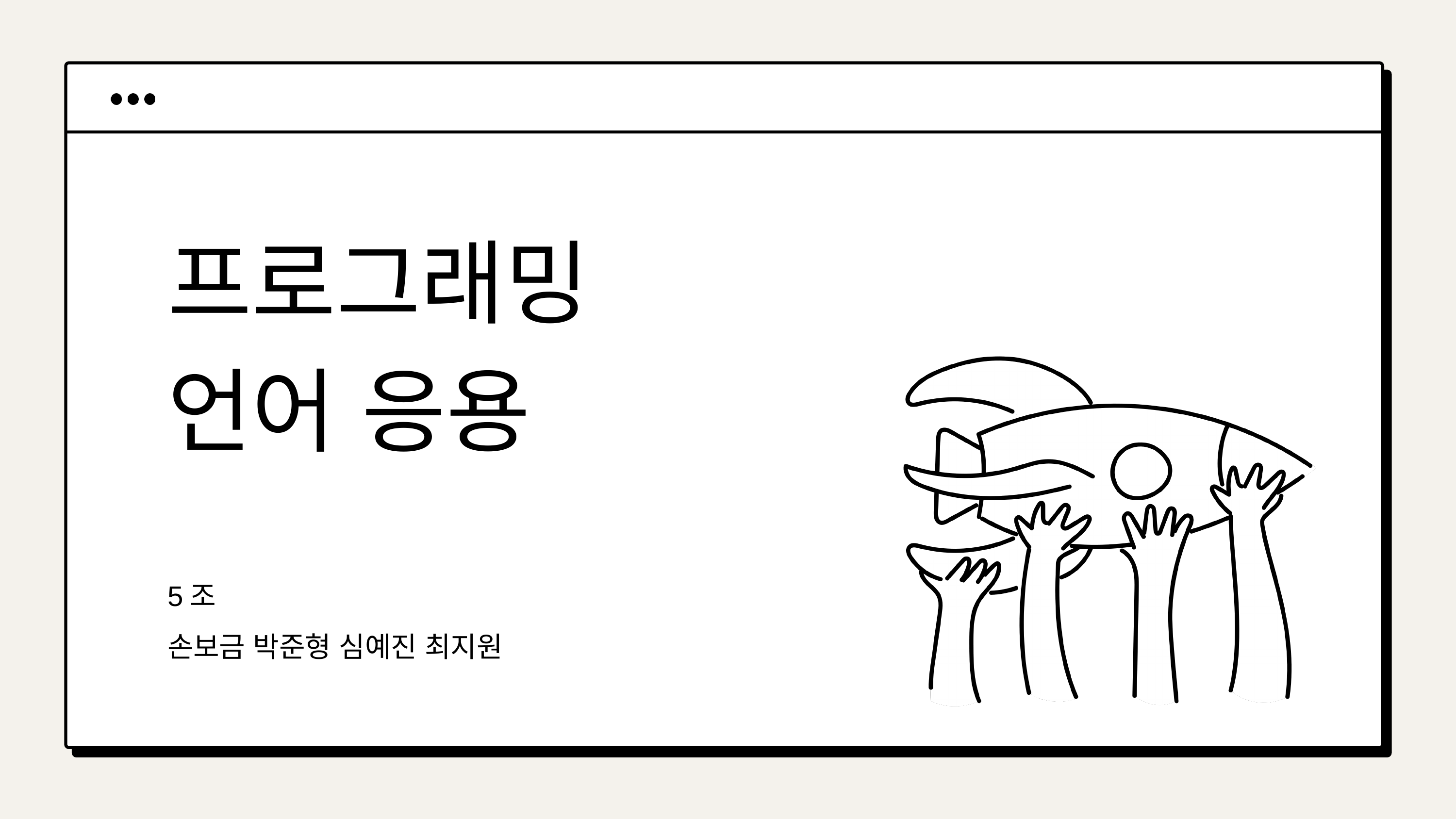

프로그래밍
언어 응용

5조
손보금 박준형 심예진 최지원